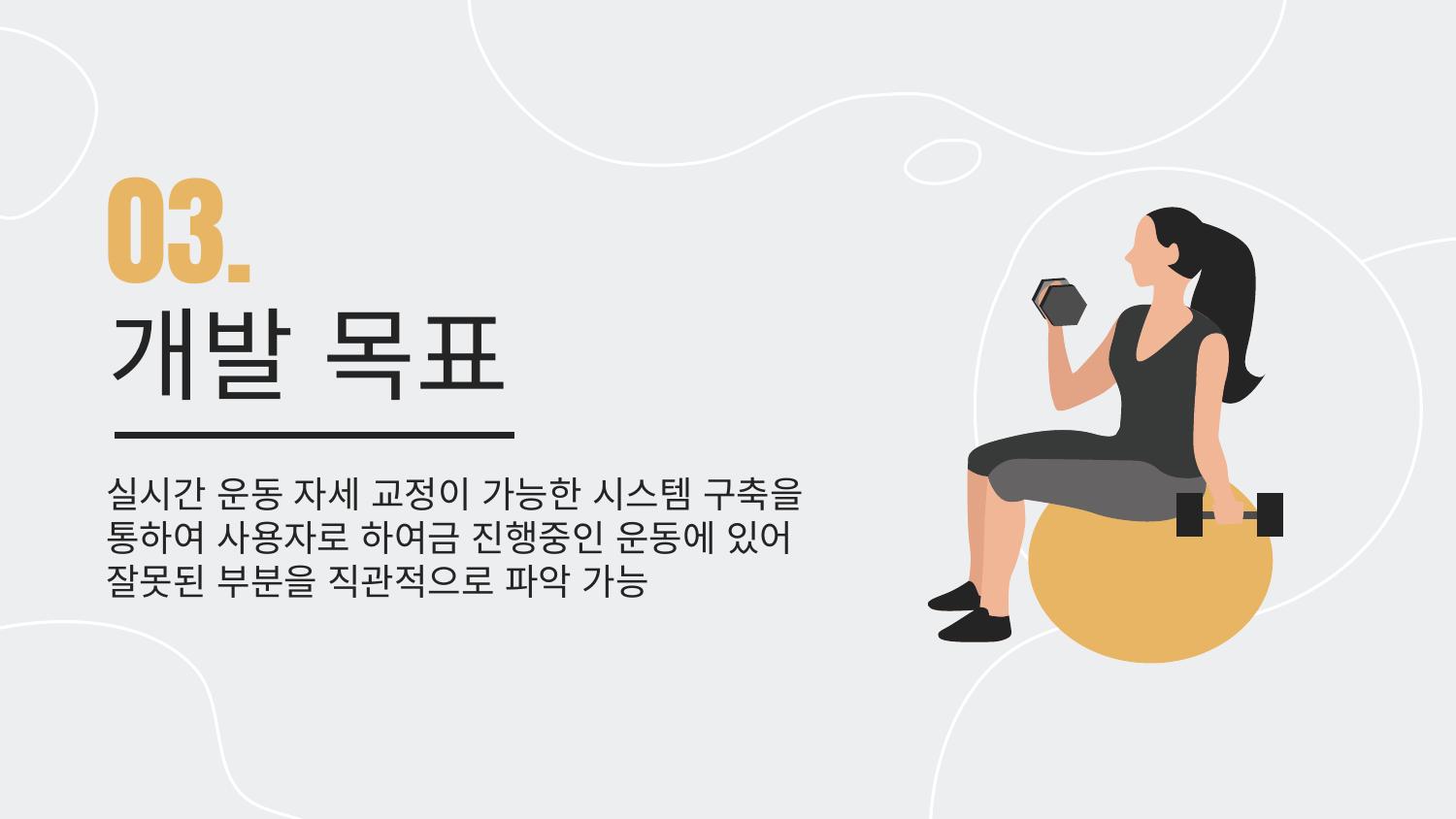

03.

# 개발 목표
실시간 운동 자세 교정이 가능한 시스템 구축을 통하여 사용자로 하여금 진행중인 운동에 있어 잘못된 부분을 직관적으로 파악 가능